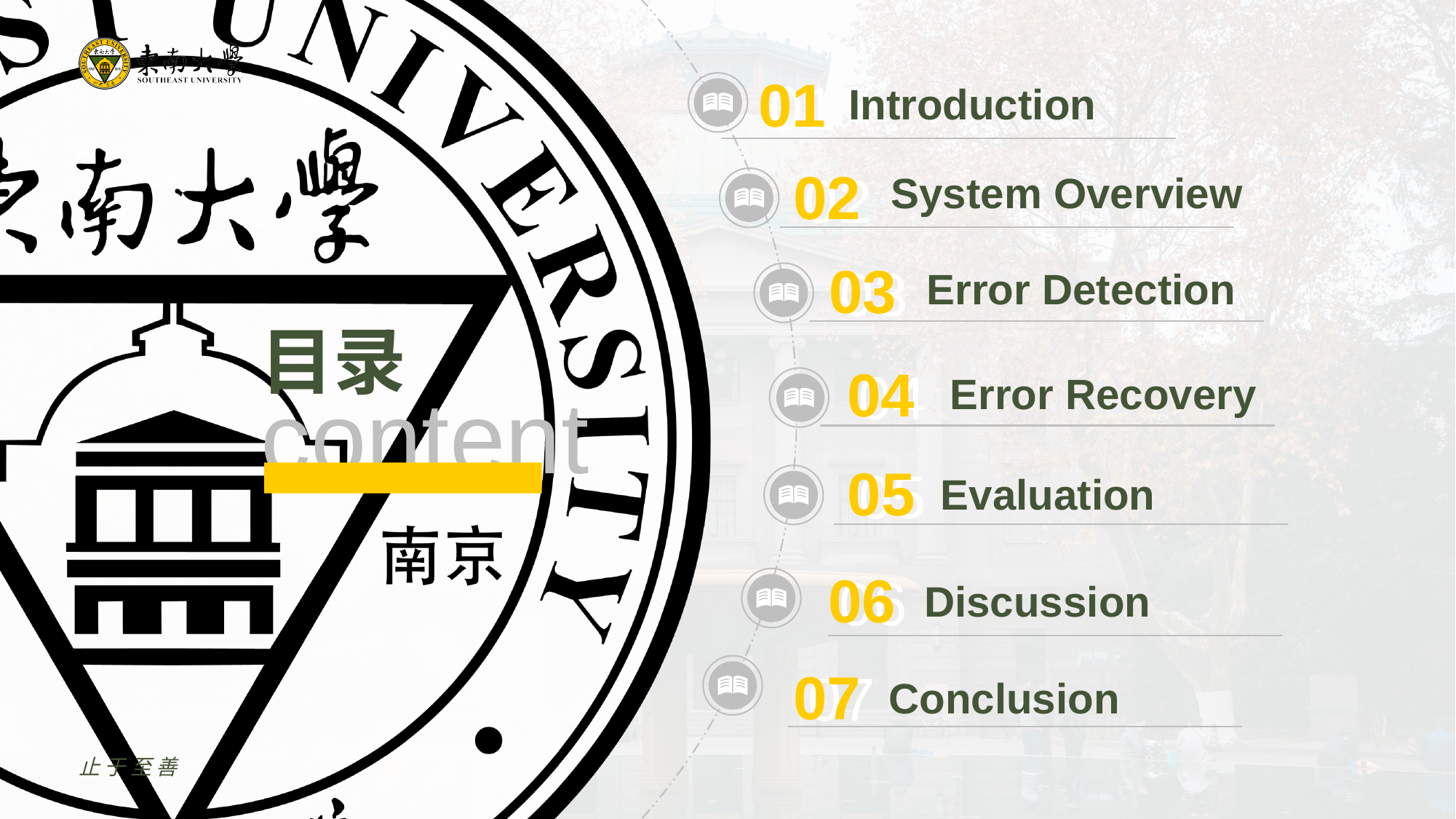

01
01
Introduction

02
02
System Overview

03
03
Error Detection

04
04
Error Recovery

05
05
Evaluation

06
06

Discussion
07
07

Conclusion
止于至善